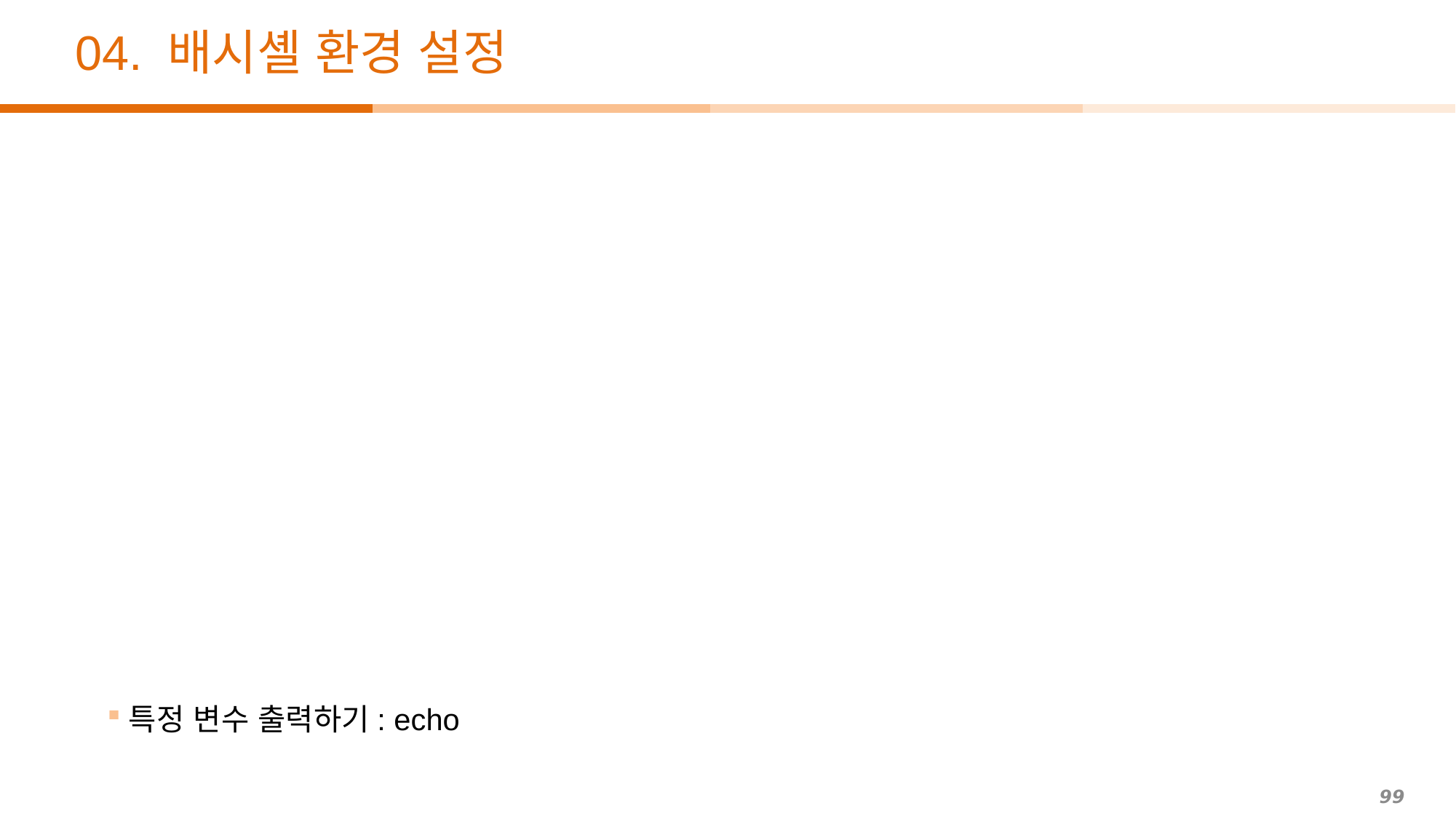

# 04. 배시셸 환경 설정
특정 변수 출력하기: echo